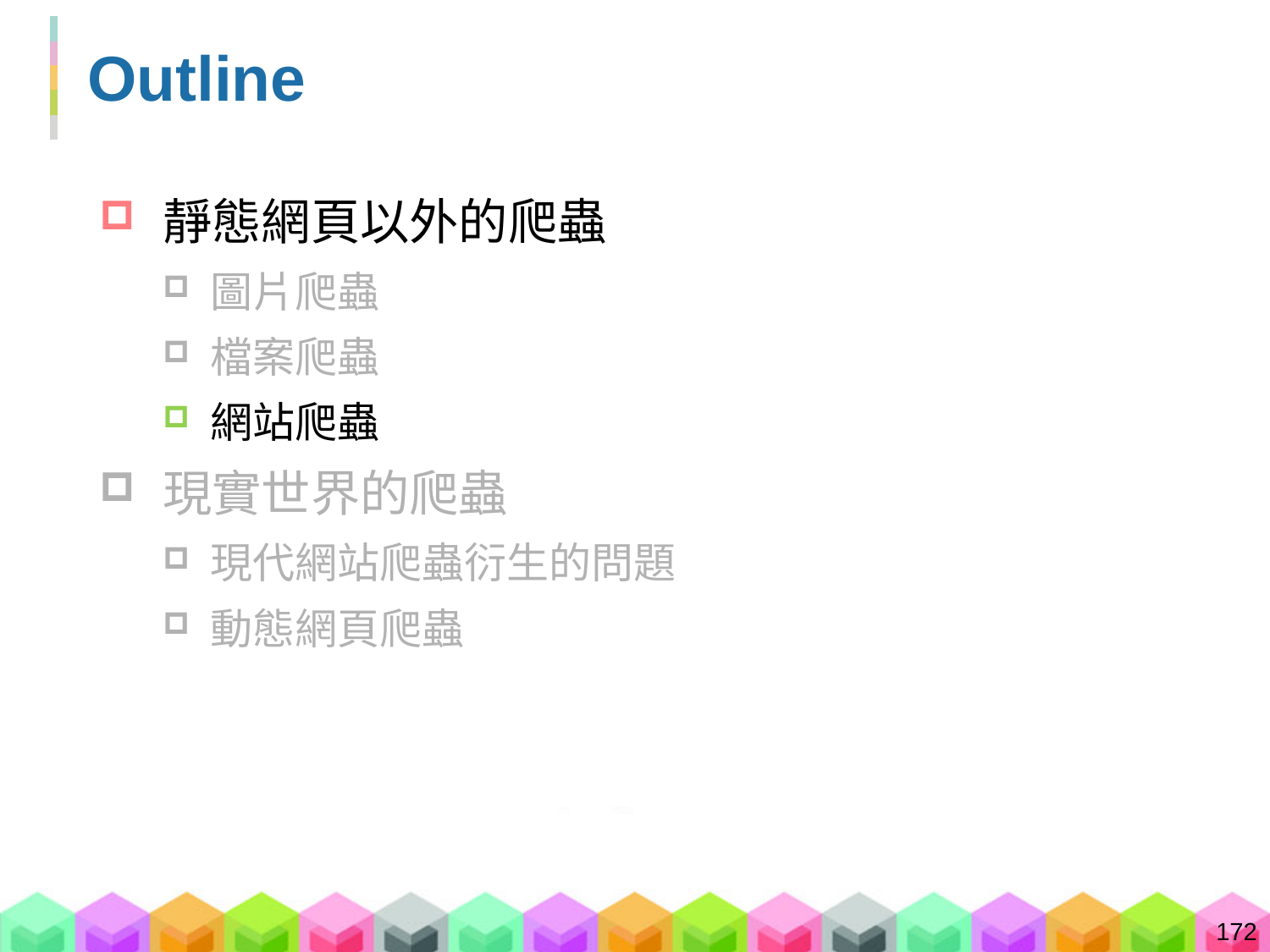

# Outline
靜態網頁以外的爬蟲
圖片爬蟲
檔案爬蟲
網站爬蟲
現實世界的爬蟲
現代網站爬蟲衍生的問題
動態網頁爬蟲
172